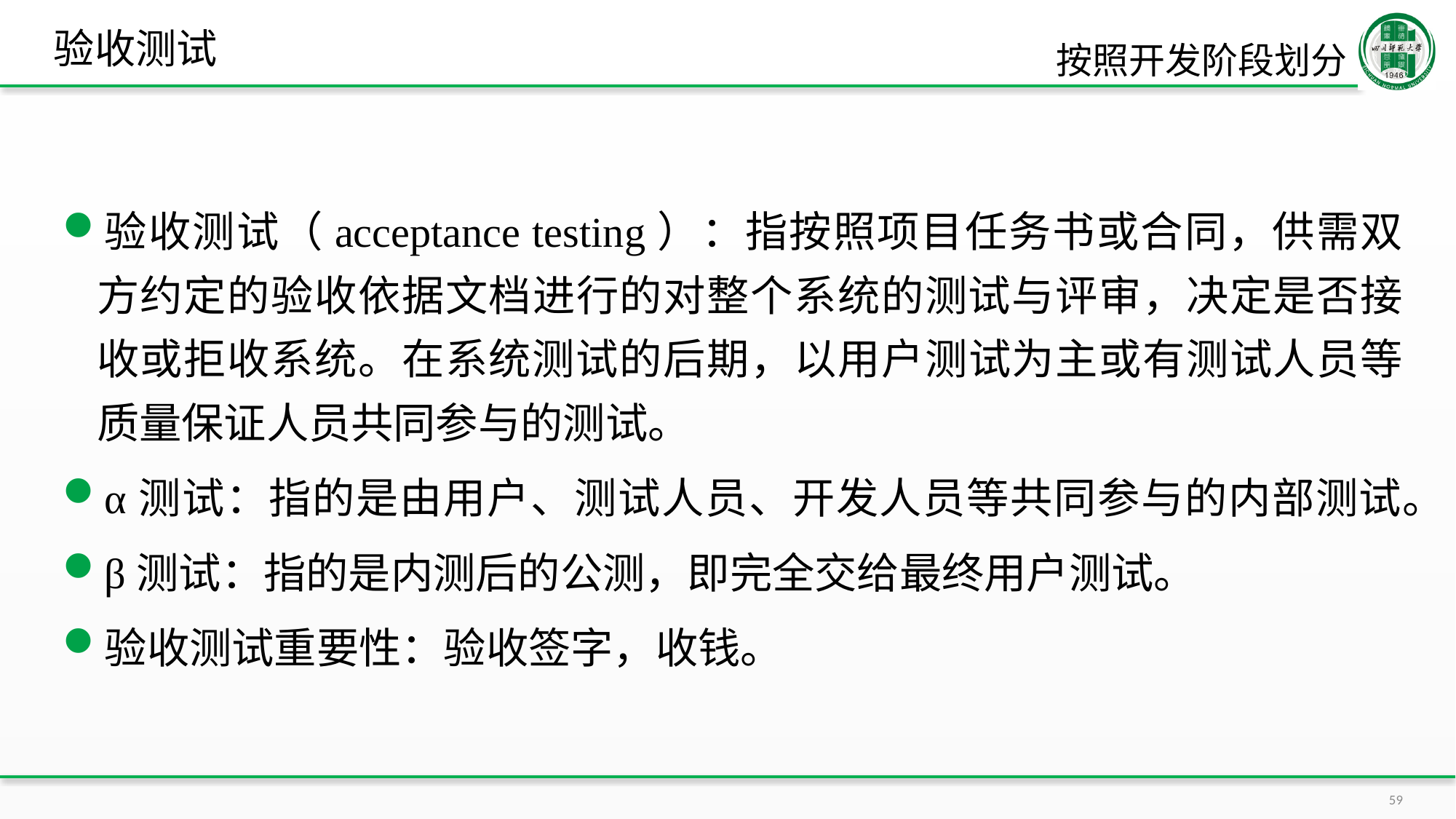

# 验收测试
按照开发阶段划分
验收测试（acceptance testing）：指按照项目任务书或合同，供需双方约定的验收依据文档进行的对整个系统的测试与评审，决定是否接收或拒收系统。在系统测试的后期，以用户测试为主或有测试人员等质量保证人员共同参与的测试。
α测试：指的是由用户、测试人员、开发人员等共同参与的内部测试。
β测试：指的是内测后的公测，即完全交给最终用户测试。
验收测试重要性：验收签字，收钱。
59